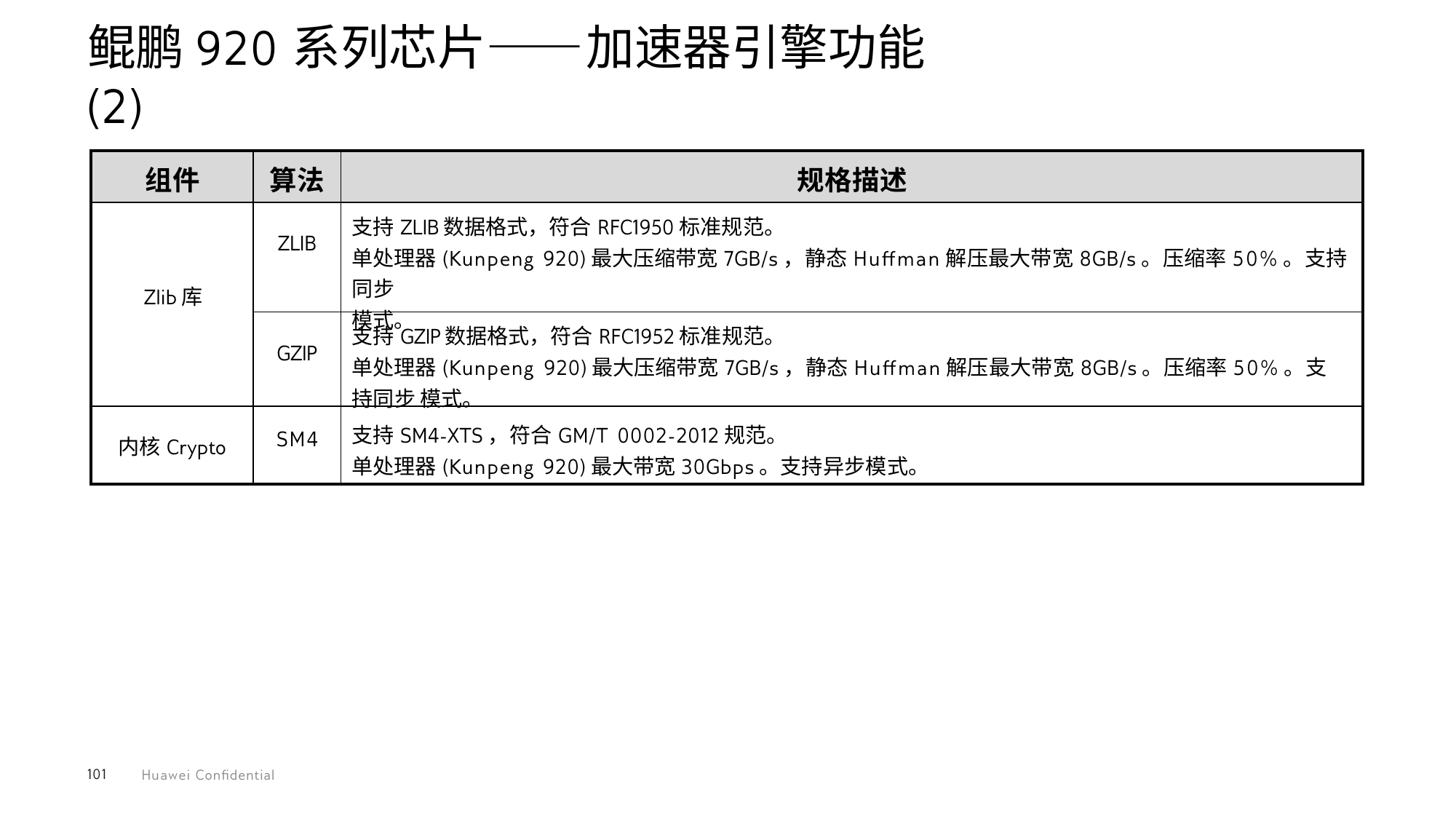

# 鲲鹏920系列芯片——加速器引擎功能 (2)
| 组件 | 算法 | 规格描述 |
| --- | --- | --- |
| Zlib库 | ZLIB | 支持ZLIB数据格式，符合RFC1950标准规范。 单处理器(Kunpeng 920)最大压缩带宽7GB/s，静态Huffman解压最大带宽8GB/s。压缩率50%。支持同步 模式。 |
|  | GZIP | 支持GZIP数据格式，符合RFC1952标准规范。 单处理器(Kunpeng 920)最大压缩带宽7GB/s，静态Huffman解压最大带宽8GB/s。压缩率50%。支持同步 模式。 |
| 内核Crypto | SM4 | 支持SM4-XTS，符合GM/T 0002-2012规范。 单处理器(Kunpeng 920)最大带宽30Gbps。支持异步模式。 |
Huawei Confidential
101